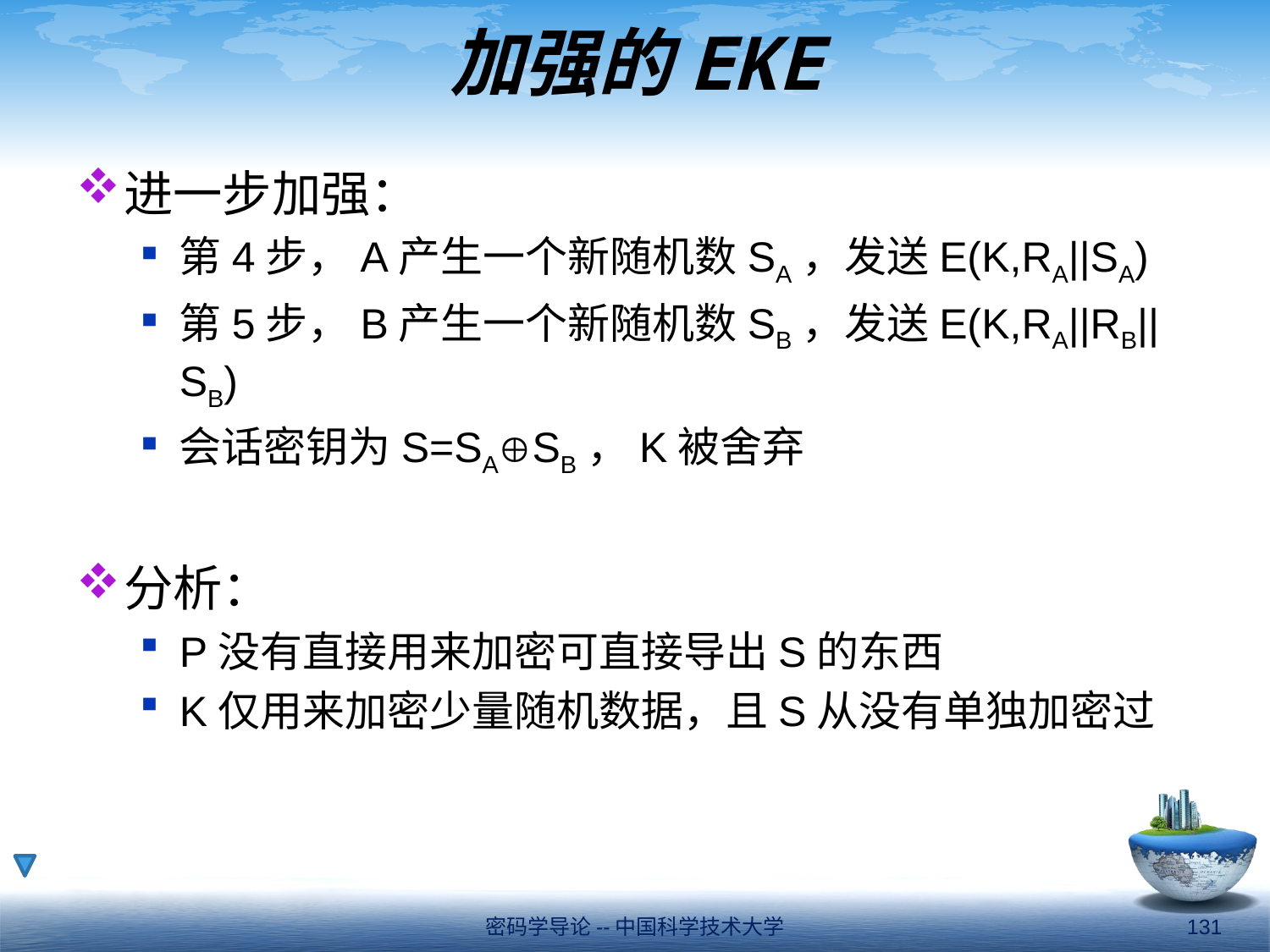

# 加强的EKE
进一步加强：
第4步，A产生一个新随机数SA，发送E(K,RA||SA)
第5步，B产生一个新随机数SB，发送E(K,RA||RB||SB)
会话密钥为S=SA⊕SB，K被舍弃

分析：
P没有直接用来加密可直接导出S的东西
K仅用来加密少量随机数据，且S从没有单独加密过

密码学导论--中国科学技术大学
131